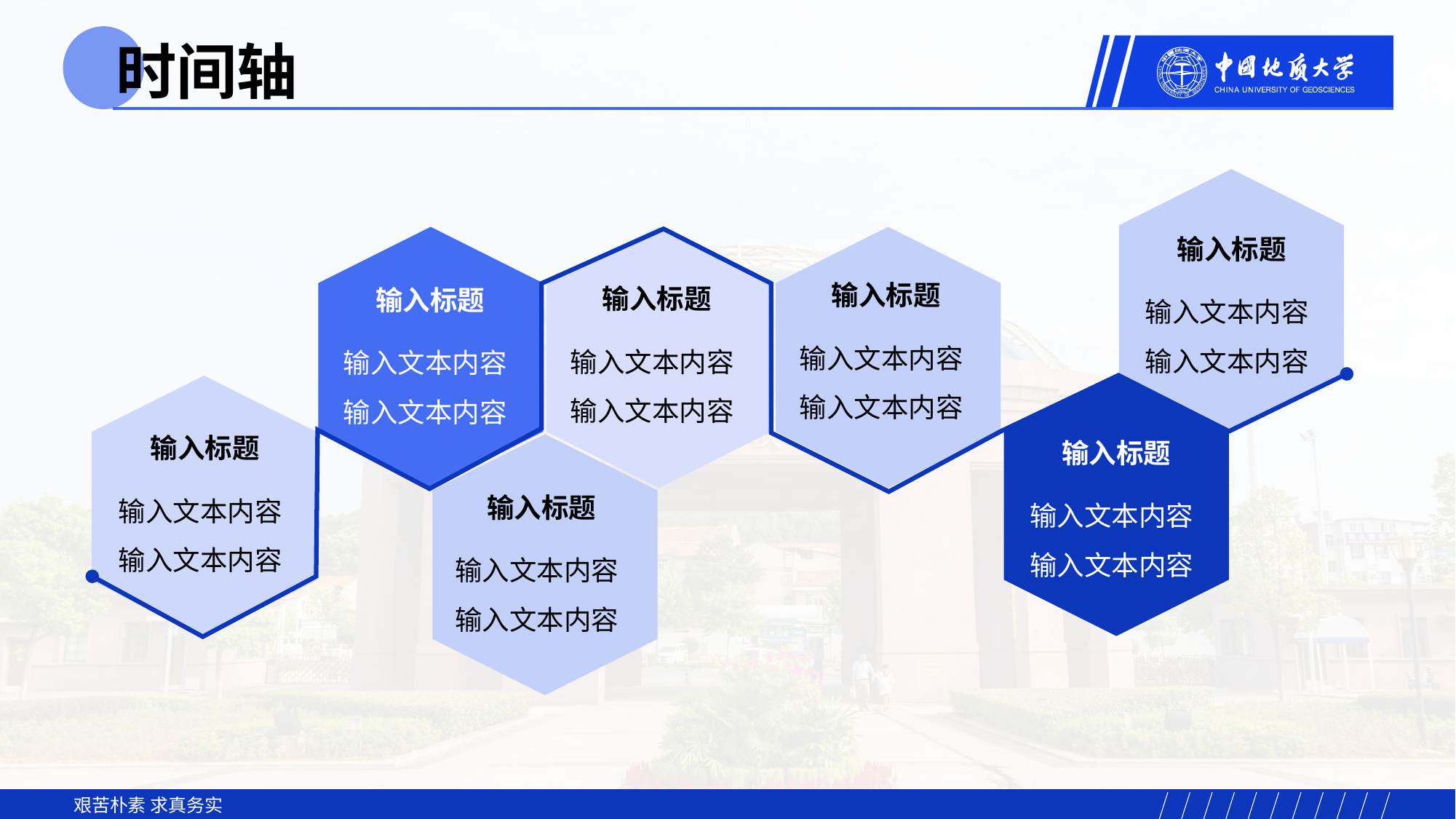

时间轴

输入标题
输入文本内容
输入文本内容
输入标题
输入文本内容
输入文本内容
输入标题
输入文本内容
输入文本内容
输入标题
输入文本内容
输入文本内容
输入标题
输入文本内容
输入文本内容
输入标题
输入文本内容
输入文本内容
输入标题
输入文本内容
输入文本内容